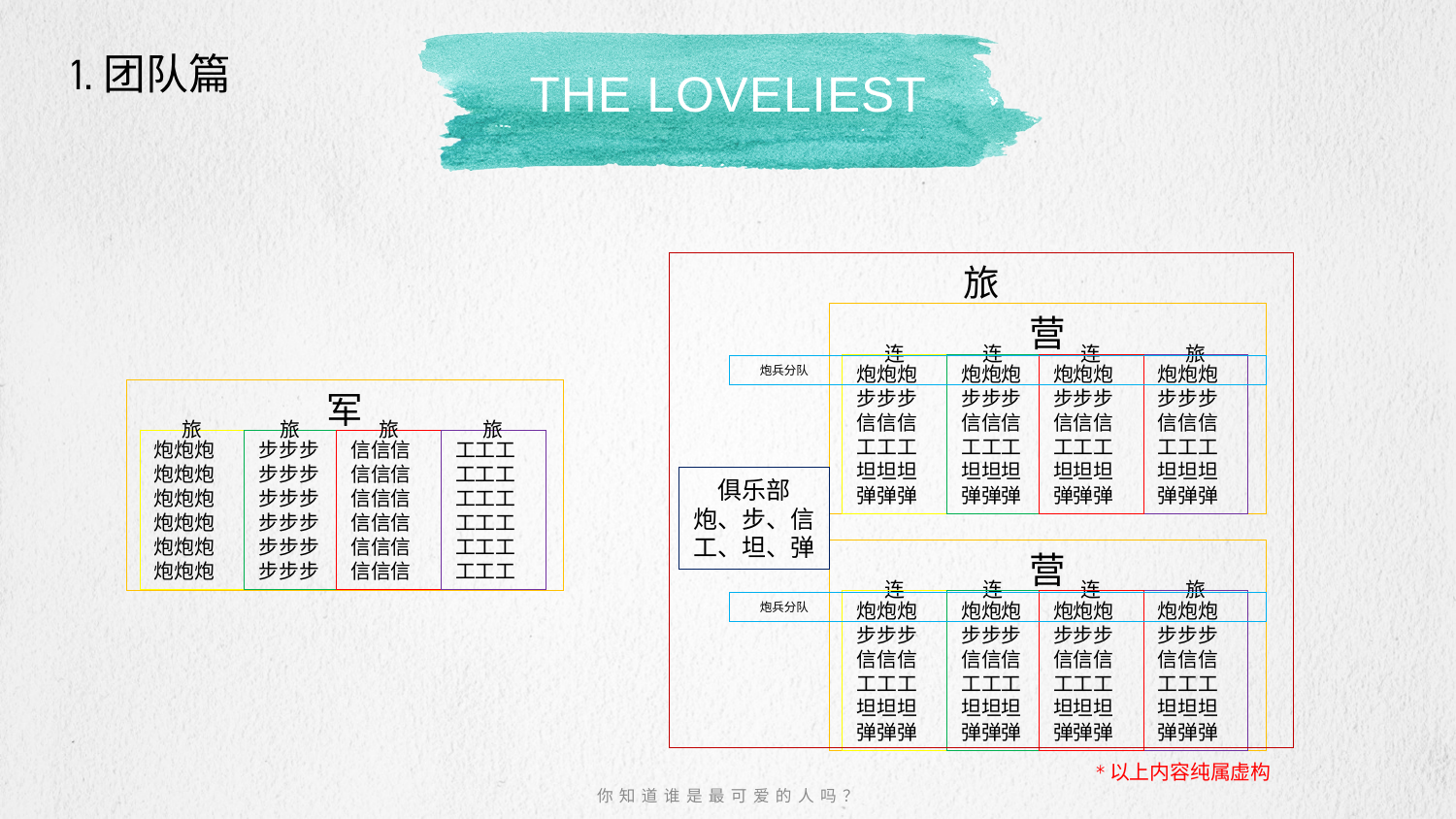

# The loveliest
1.团队篇
旅

营

连
连
连
旅
炮炮炮步步步信信信工工工坦坦坦弹弹弹
炮炮炮
步步步信信信工工工坦坦坦弹弹弹
炮炮炮步步步信信信工工工坦坦坦弹弹弹
炮炮炮步步步信信信工工工坦坦坦弹弹弹
     炮兵分队
军

旅
旅
旅
旅
炮炮炮炮炮炮炮炮炮炮炮炮炮炮炮炮炮炮
步步步
步步步步步步步步步步步步步步步
信信信信信信信信信信信信信信信信信信
工工工工工工工工工工工工工工工工工工
俱乐部
炮、步、信
工、坦、弹
营

连
连
连
旅
炮炮炮步步步信信信工工工坦坦坦弹弹弹
炮炮炮
步步步信信信工工工坦坦坦弹弹弹
炮炮炮步步步信信信工工工坦坦坦弹弹弹
炮炮炮步步步信信信工工工坦坦坦弹弹弹
     炮兵分队
*以上内容纯属虚构

你知道谁是最可爱的人吗？
8